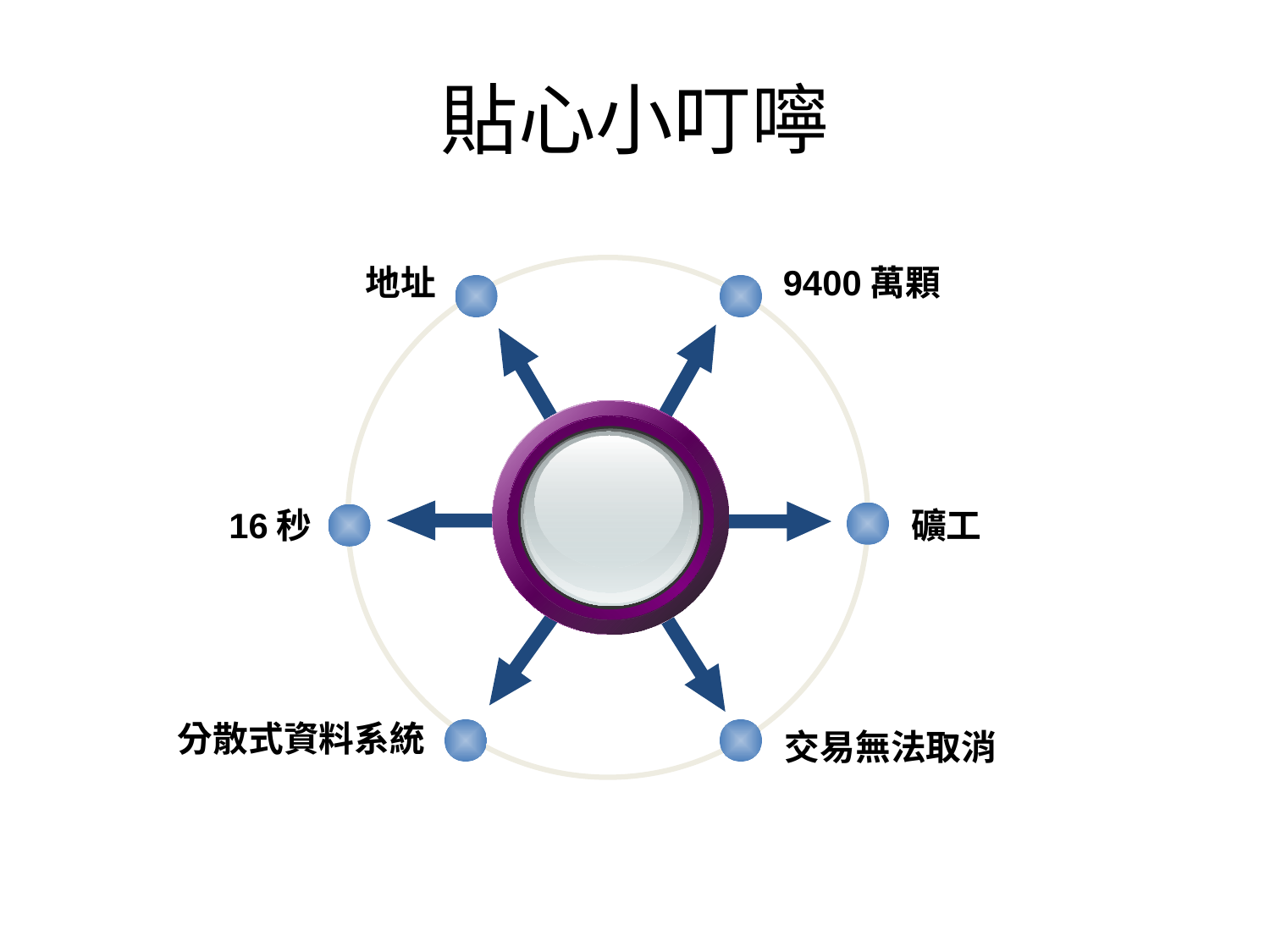

# 貼心小叮嚀
地址
9400萬顆

16秒
礦工

分散式資料系統

交易無法取消